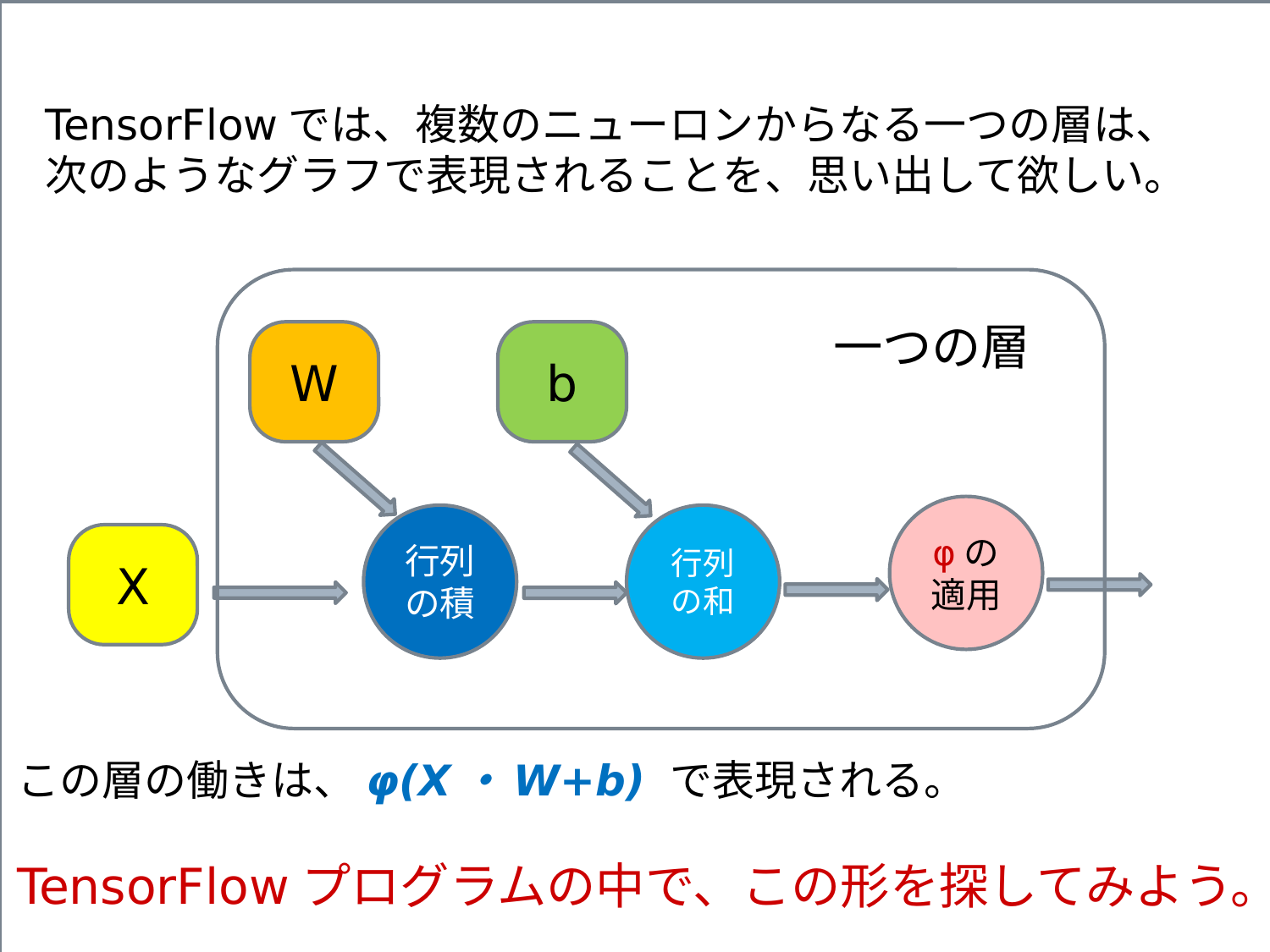

TensorFlowでは、複数のニューロンからなる一つの層は、
次のようなグラフで表現されることを、思い出して欲しい。

一つの層
W
b

φの適用
行列の積
行列の和
X

この層の働きは、φ(X・W+b) で表現される。

TensorFlowプログラムの中で、この形を探してみよう。